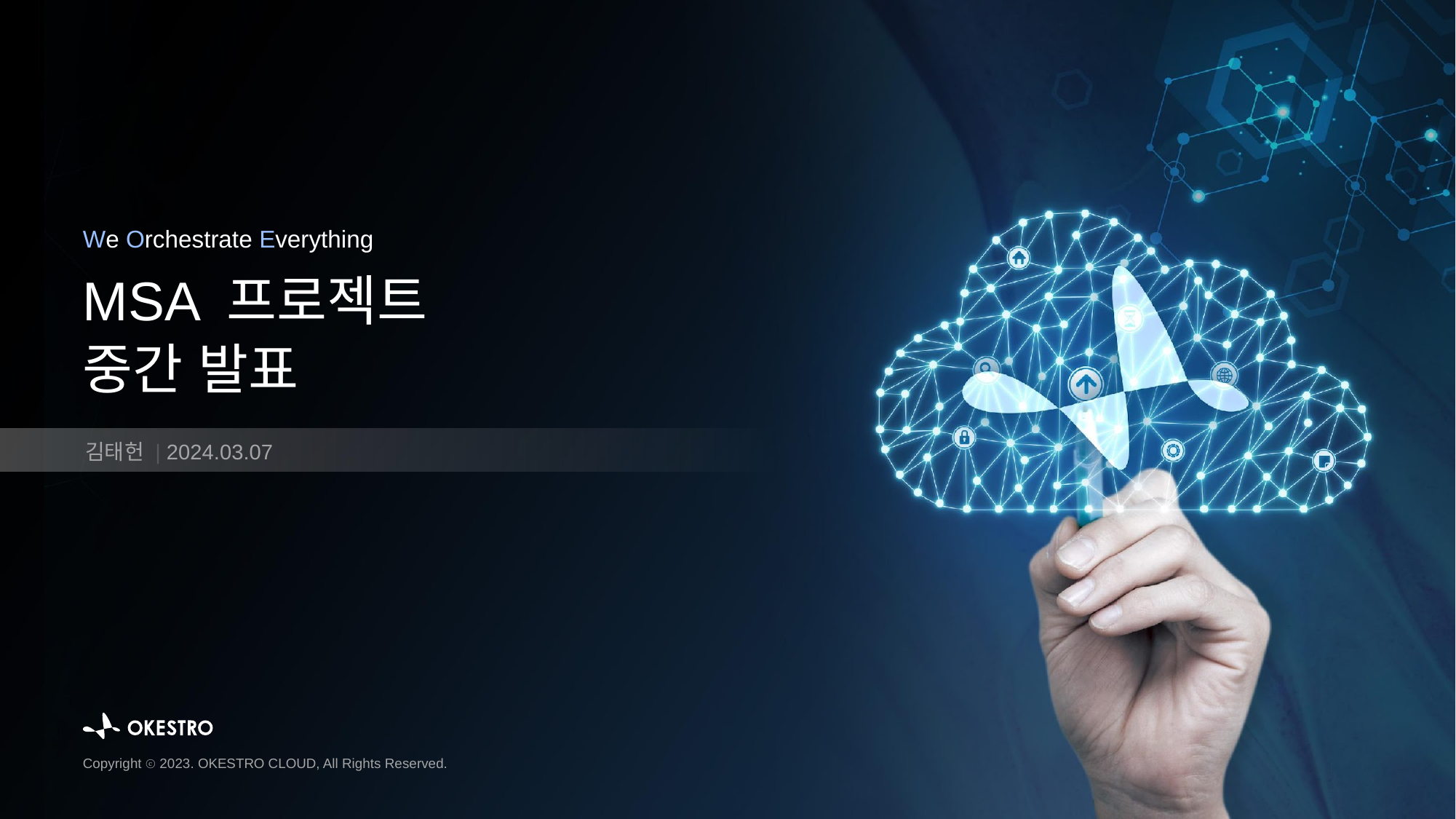

We Orchestrate Everything
MSA 프로젝트
중간 발표
김태헌 | 2024.03.07

Copyright ⓒ 2023. OKESTRO CLOUD, All Rights Reserved.